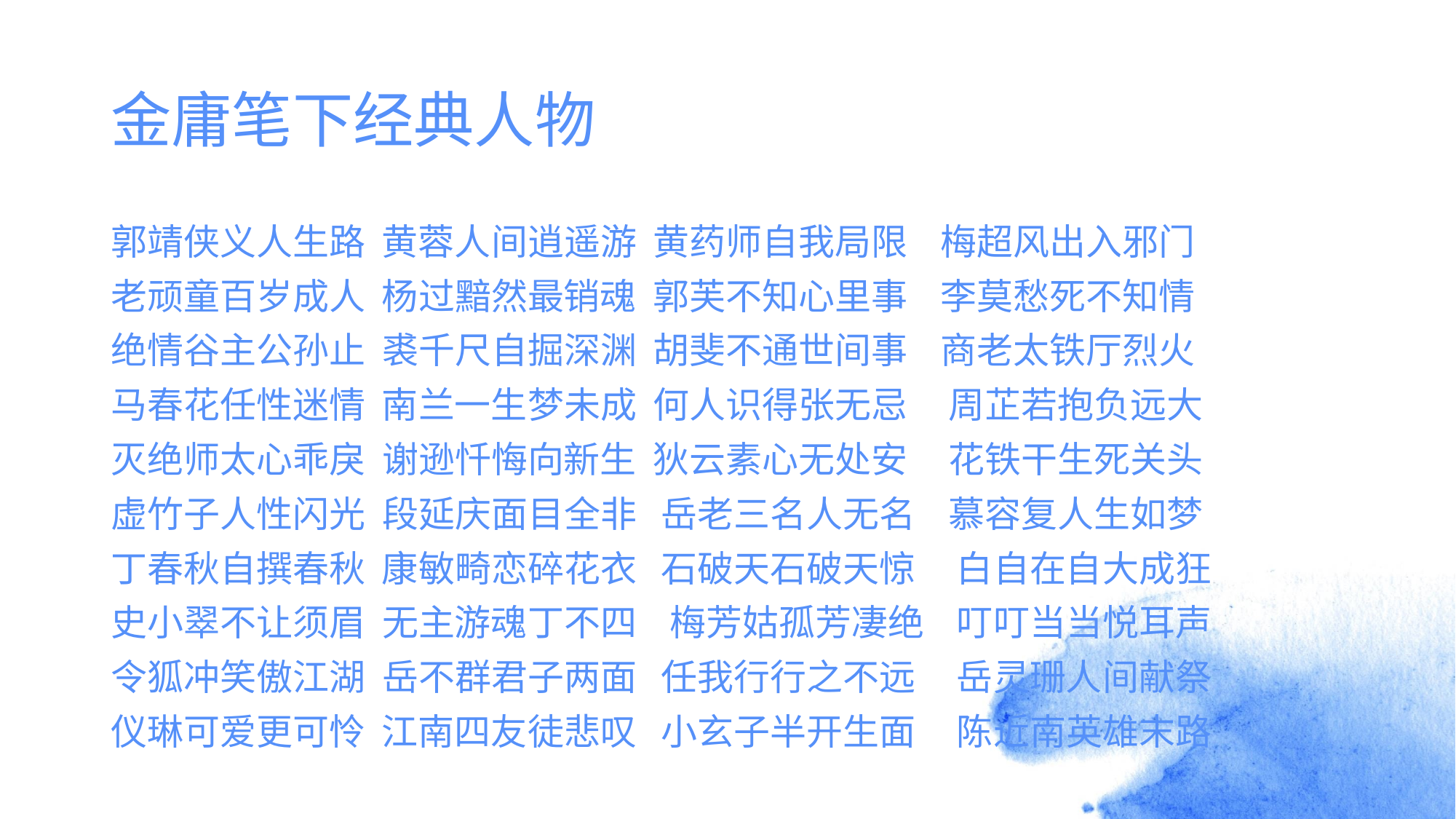

# 金庸笔下经典人物
郭靖侠义人生路  黄蓉人间逍遥游  黄药师自我局限    梅超风出入邪门
老顽童百岁成人  杨过黯然最销魂  郭芙不知心里事    李莫愁死不知情
绝情谷主公孙止  裘千尺自掘深渊  胡斐不通世间事    商老太铁厅烈火
马春花任性迷情  南兰一生梦未成  何人识得张无忌     周芷若抱负远大
灭绝师太心乖戾  谢逊忏悔向新生  狄云素心无处安     花铁干生死关头
虚竹子人性闪光  段延庆面目全非   岳老三名人无名    慕容复人生如梦
丁春秋自撰春秋  康敏畸恋碎花衣   石破天石破天惊     白自在自大成狂
史小翠不让须眉  无主游魂丁不四    梅芳姑孤芳凄绝    叮叮当当悦耳声
令狐冲笑傲江湖  岳不群君子两面   任我行行之不远     岳灵珊人间献祭
仪琳可爱更可怜  江南四友徒悲叹   小玄子半开生面     陈近南英雄末路